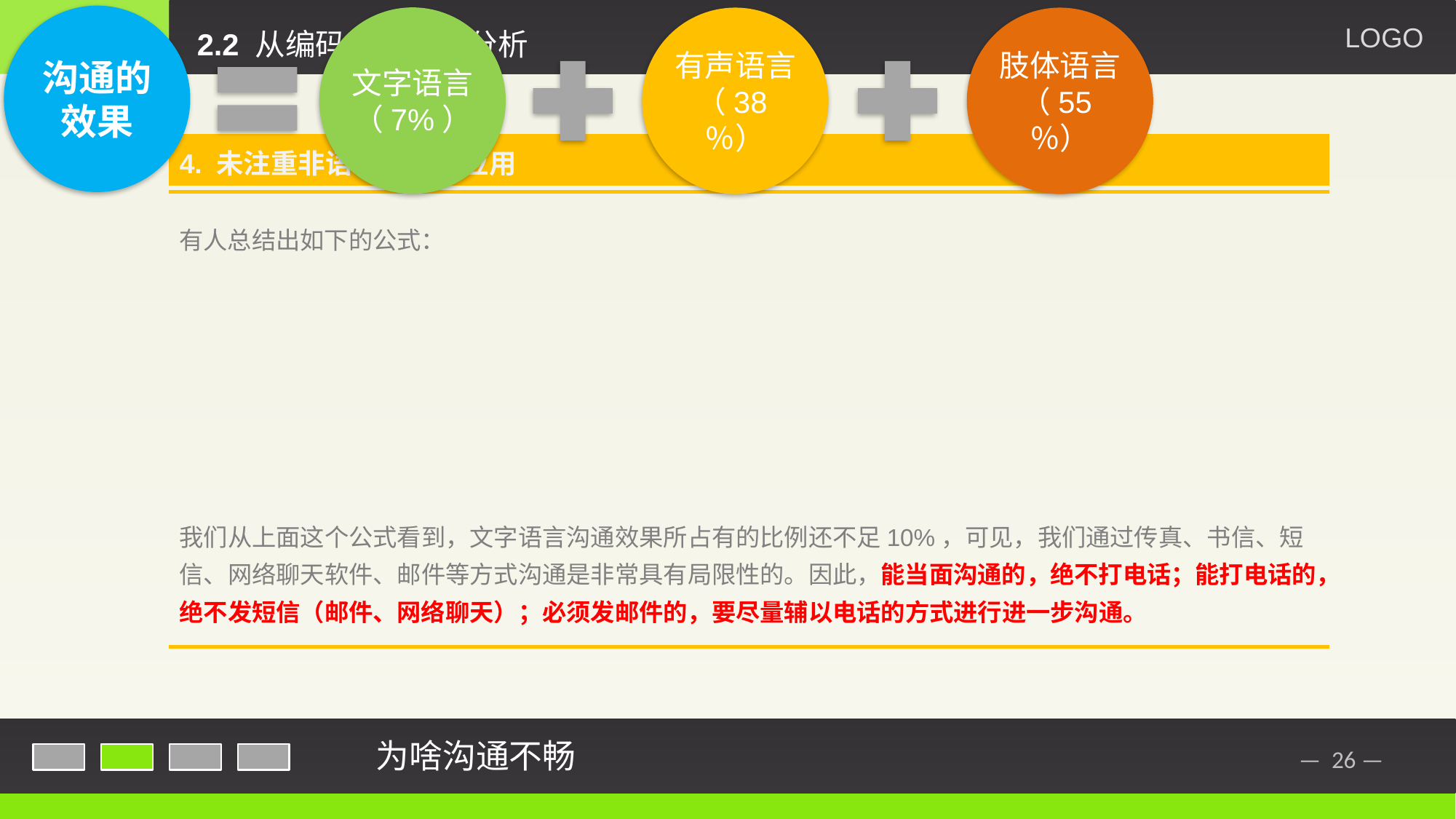

4. 未注重非语言信息的应用
有人总结出如下的公式：
文字语言（7%）

有声语言（38％）

肢体语言（55％）

沟通的效果
我们从上面这个公式看到，文字语言沟通效果所占有的比例还不足10%，可见，我们通过传真、书信、短信、网络聊天软件、邮件等方式沟通是非常具有局限性的。因此，能当面沟通的，绝不打电话；能打电话的，绝不发短信（邮件、网络聊天）；必须发邮件的，要尽量辅以电话的方式进行进一步沟通。